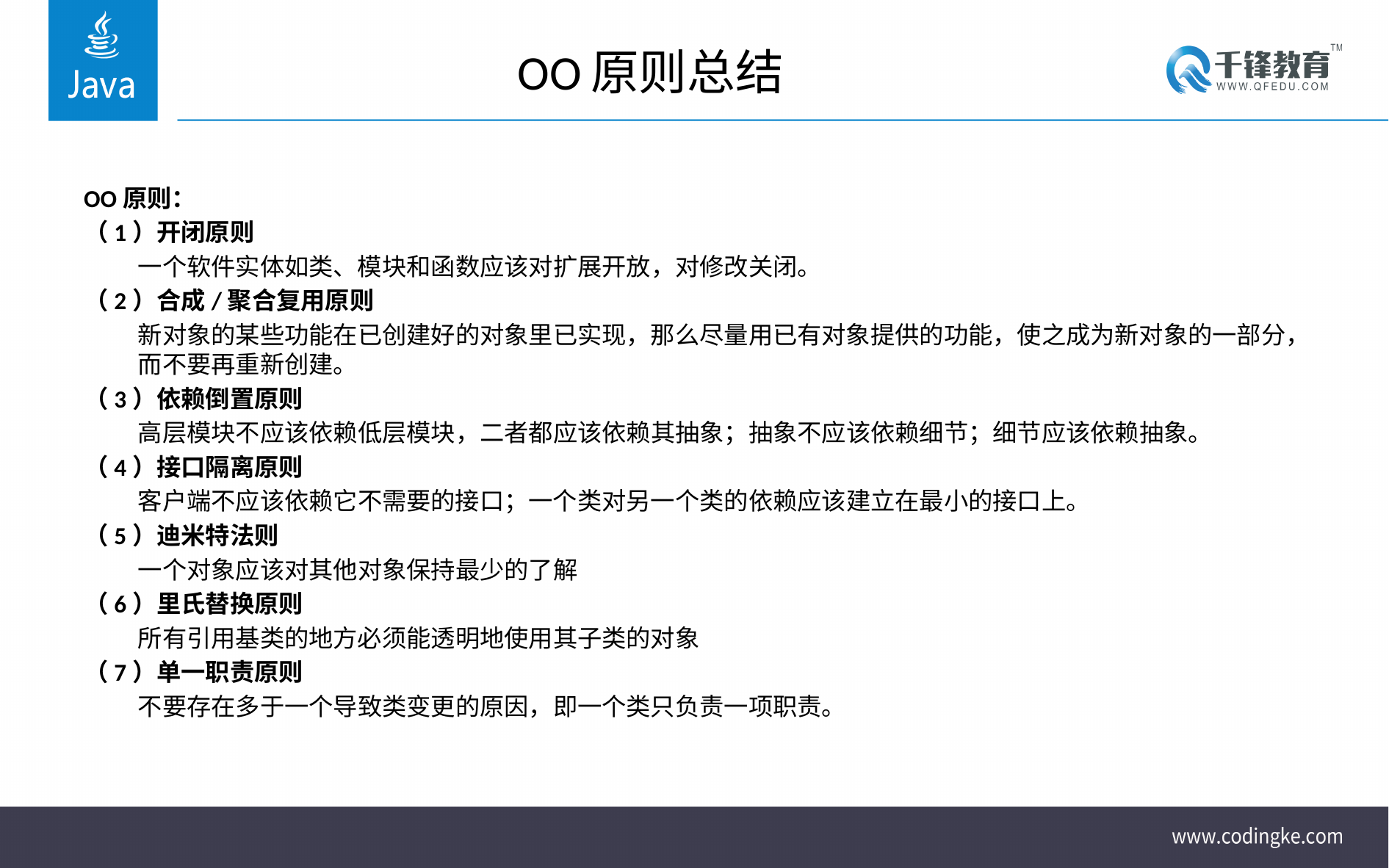

# OO原则总结
OO原则：
（1）开闭原则
	一个软件实体如类、模块和函数应该对扩展开放，对修改关闭。
（2）合成/聚合复用原则
	新对象的某些功能在已创建好的对象里已实现，那么尽量用已有对象提供的功能，使之成为新对象的一部分，而不要再重新创建。
（3）依赖倒置原则
	高层模块不应该依赖低层模块，二者都应该依赖其抽象；抽象不应该依赖细节；细节应该依赖抽象。
（4）接口隔离原则
	客户端不应该依赖它不需要的接口；一个类对另一个类的依赖应该建立在最小的接口上。
（5）迪米特法则
	一个对象应该对其他对象保持最少的了解
（6）里氏替换原则
	所有引用基类的地方必须能透明地使用其子类的对象
（7）单一职责原则
	不要存在多于一个导致类变更的原因，即一个类只负责一项职责。